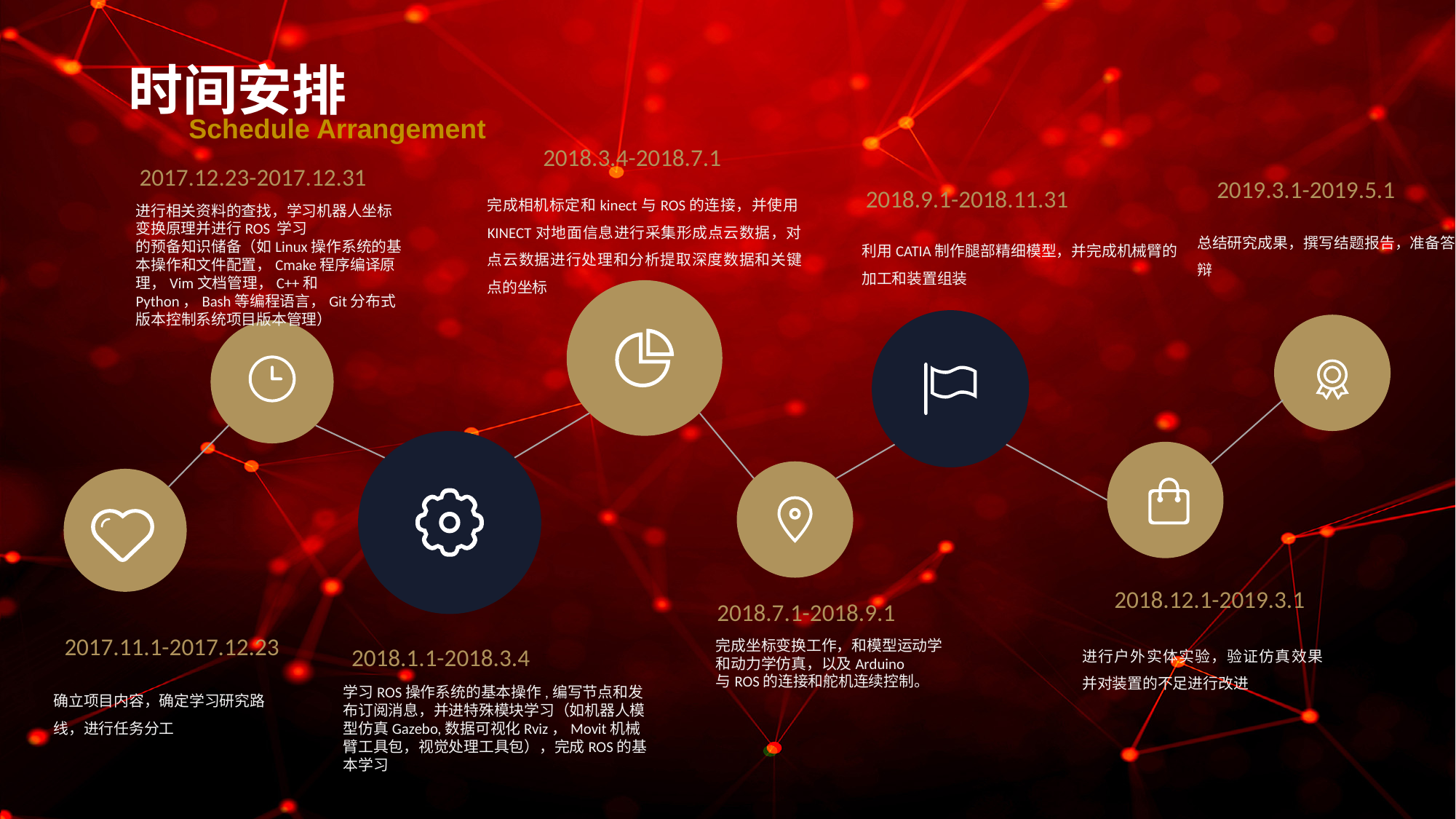

时间安排
Schedule Arrangement
2018.3.4-2018.7.1
2017.12.23-2017.12.31
2019.3.1-2019.5.1
2018.9.1-2018.11.31
完成相机标定和kinect与ROS的连接，并使用KINECT对地面信息进行采集形成点云数据，对点云数据进行处理和分析提取深度数据和关键点的坐标
进行相关资料的查找，学习机器人坐标变换原理并进行ROS 学习
的预备知识储备（如Linux操作系统的基本操作和文件配置，Cmake程序编译原理，Vim文档管理，C++和Python，Bash等编程语言，Git分布式版本控制系统项目版本管理）
总结研究成果，撰写结题报告，准备答辩
利用CATIA制作腿部精细模型，并完成机械臂的加工和装置组装

2018.12.1-2019.3.1
2018.7.1-2018.9.1
2017.11.1-2017.12.23
完成坐标变换工作，和模型运动学和动力学仿真，以及Arduino
与ROS的连接和舵机连续控制。
进行户外实体实验，验证仿真效果并对装置的不足进行改进
2018.1.1-2018.3.4
确立项目内容，确定学习研究路线，进行任务分工
学习ROS操作系统的基本操作,编写节点和发布订阅消息，并进特殊模块学习（如机器人模型仿真Gazebo,数据可视化Rviz，Movit机械臂工具包，视觉处理工具包），完成ROS的基本学习